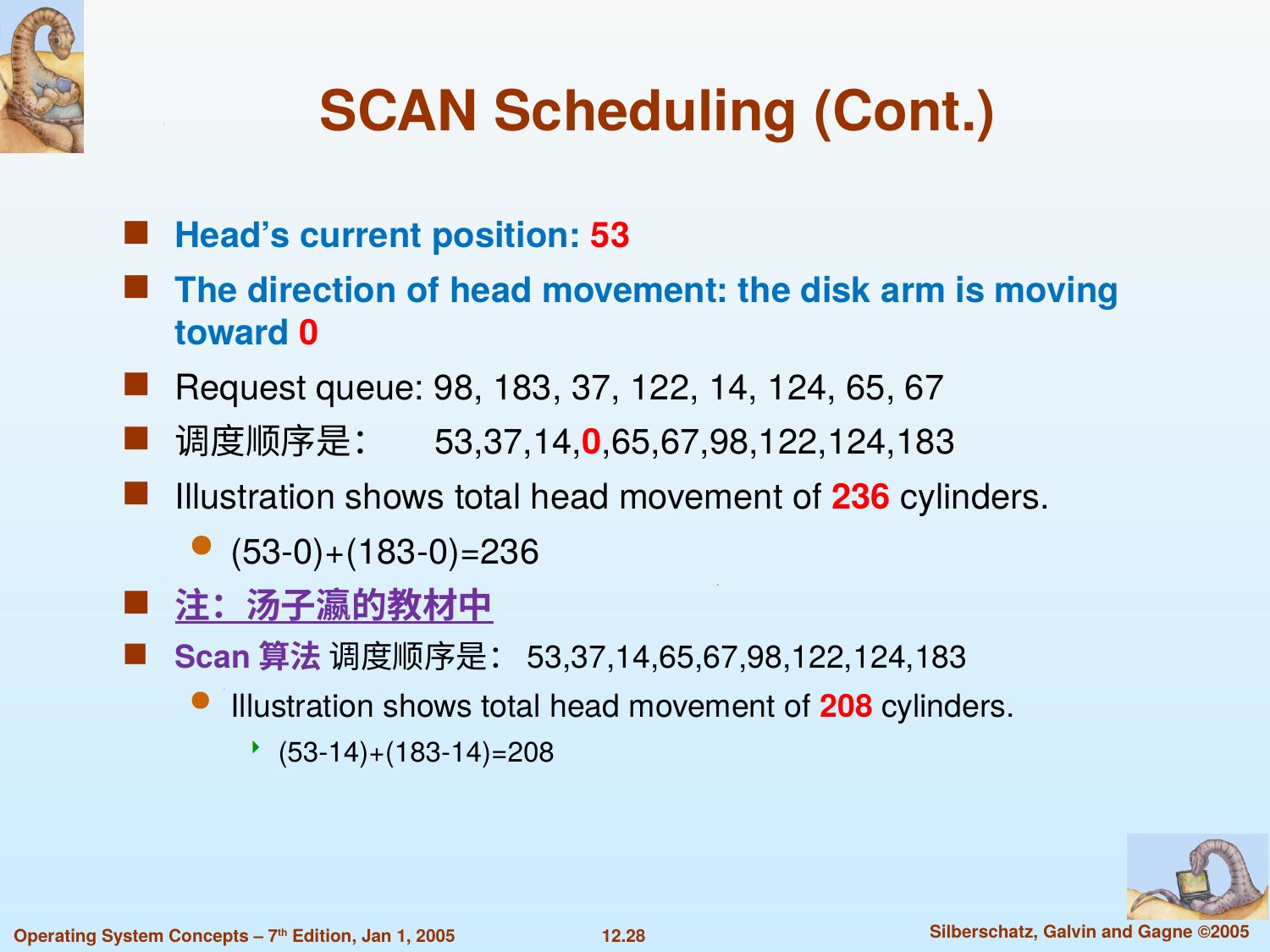

# SCAN Scheduling (Cont.)
Head’s current position: 53
The direction of head movement: the disk arm is moving toward 0
Request queue: 98, 183, 37, 122, 14, 124, 65, 67
调度顺序是：     53,37,14,0,65,67,98,122,124,183
Illustration shows total head movement of 236 cylinders.
(53-0)+(183-0)=236
注：汤子瀛的教材中
Scan算法 调度顺序是：53,37,14,65,67,98,122,124,183
Illustration shows total head movement of 208 cylinders.
(53-14)+(183-14)=208